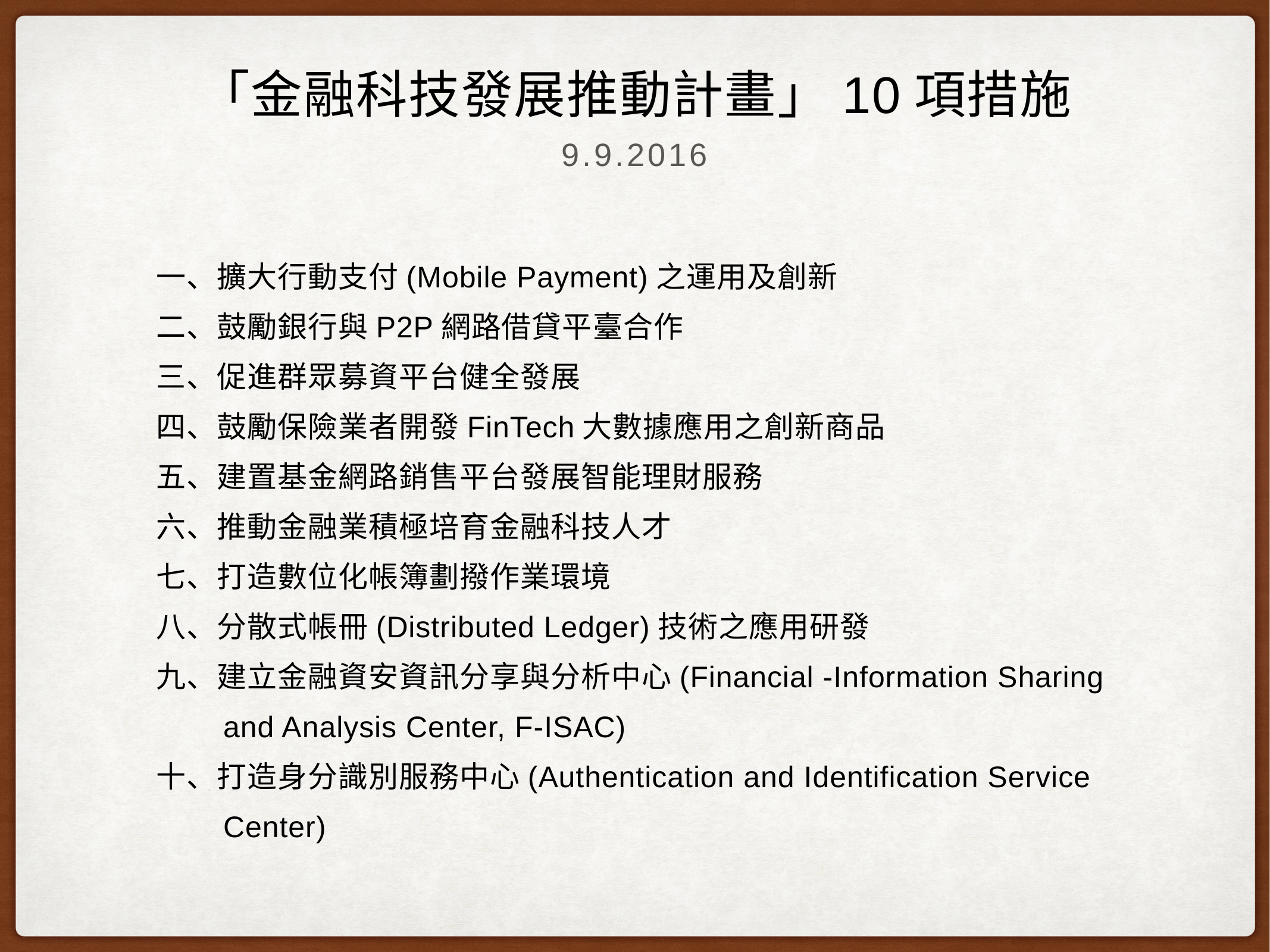

# 「金融科技發展推動計畫」10項措施
9.9.2016
一、擴大行動支付(Mobile Payment)之運用及創新
二、鼓勵銀行與P2P網路借貸平臺合作
三、促進群眾募資平台健全發展
四、鼓勵保險業者開發FinTech大數據應用之創新商品
五、建置基金網路銷售平台發展智能理財服務
六、推動金融業積極培育金融科技人才
七、打造數位化帳簿劃撥作業環境
八、分散式帳冊(Distributed Ledger)技術之應用研發
九、建立金融資安資訊分享與分析中心(Financial -Information Sharing
and Analysis Center, F-ISAC)
十、打造身分識別服務中心(Authentication and Identification Service
Center)
115